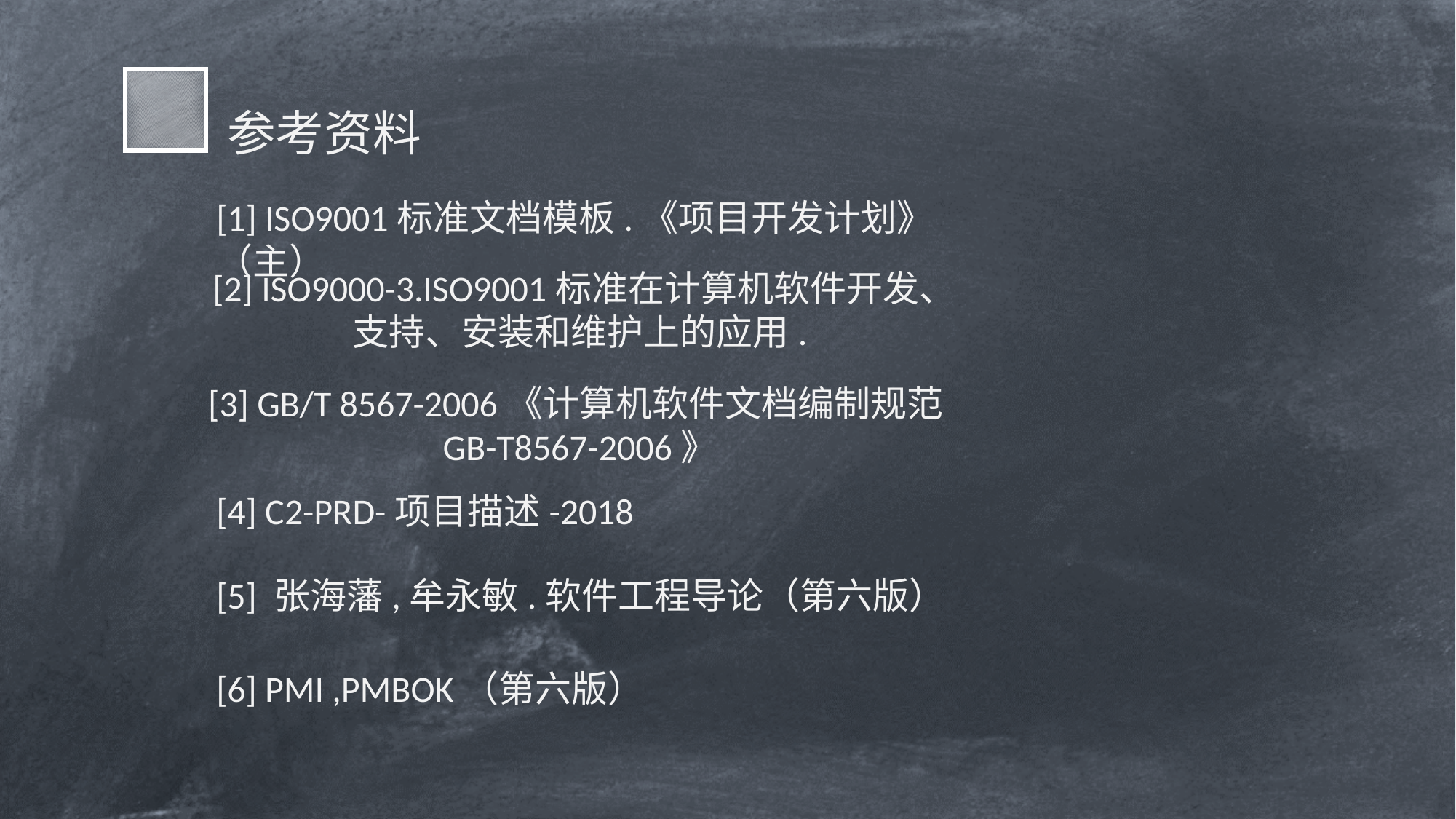

参考资料

[1] ISO9001标准文档模板.《项目开发计划》（主）
[2] ISO9000-3.ISO9001标准在计算机软件开发、支持、安装和维护上的应用.
[3] GB/T 8567-2006《计算机软件文档编制规范GB-T8567-2006》
[4] C2-PRD-项目描述-2018
[5] 张海藩,牟永敏.软件工程导论（第六版）
[6] PMI ,PMBOK（第六版）